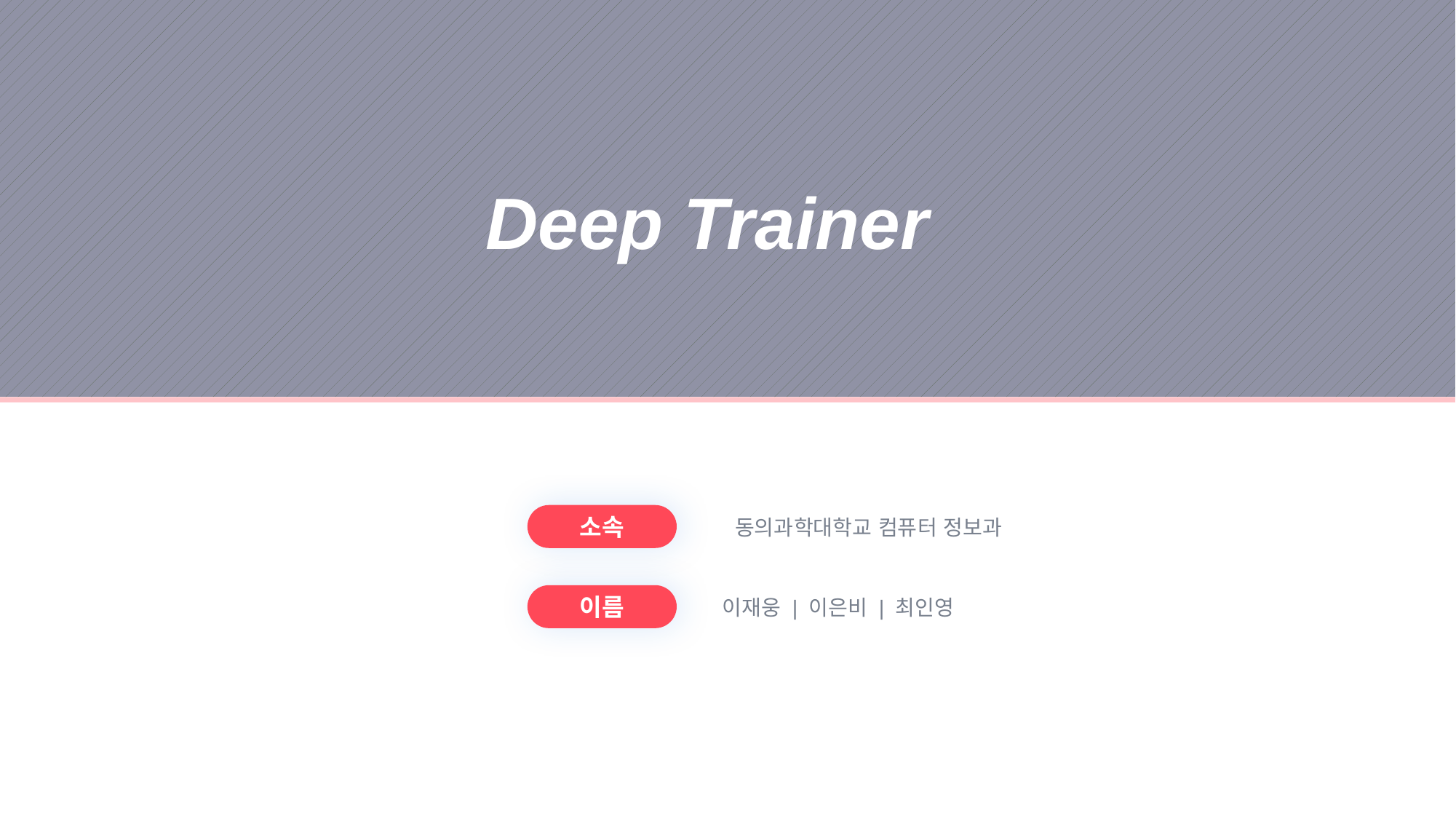

Deep Trainer

소속
동의과학대학교 컴퓨터 정보과
이름
이재웅 | 이은비 | 최인영